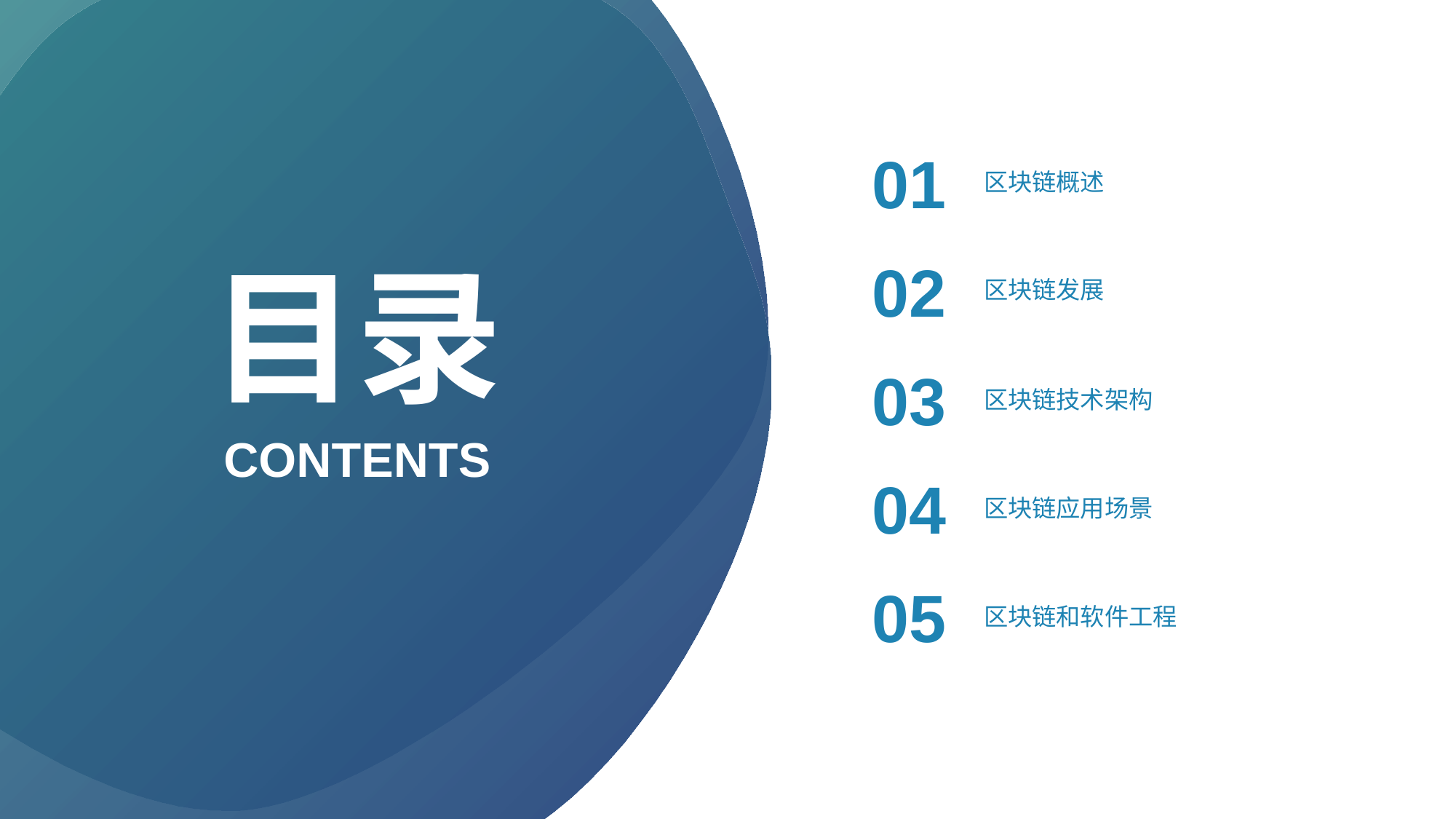

01
区块链概述
目录
区块链发展
02
03
区块链技术架构
CONTENTS
04
区块链应用场景
05
区块链和软件工程